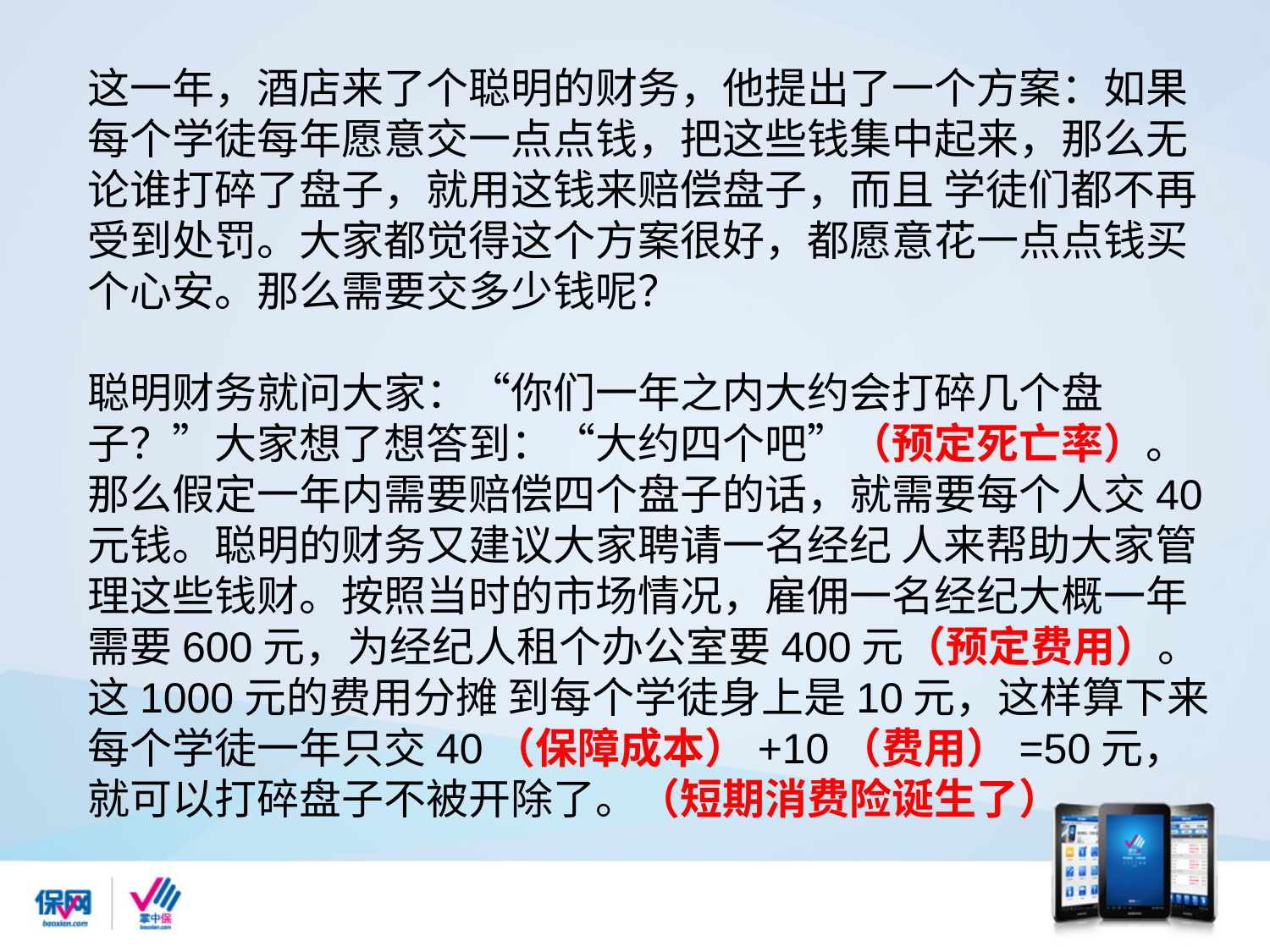

这一年，酒店来了个聪明的财务，他提出了一个方案：如果每个学徒每年愿意交一点点钱，把这些钱集中起来，那么无论谁打碎了盘子，就用这钱来赔偿盘子，而且 学徒们都不再受到处罚。大家都觉得这个方案很好，都愿意花一点点钱买个心安。那么需要交多少钱呢？

聪明财务就问大家：“你们一年之内大约会打碎几个盘 子？”大家想了想答到：“大约四个吧”（预定死亡率）。那么假定一年内需要赔偿四个盘子的话，就需要每个人交40元钱。聪明的财务又建议大家聘请一名经纪 人来帮助大家管理这些钱财。按照当时的市场情况，雇佣一名经纪大概一年需要600元，为经纪人租个办公室要400元（预定费用）。这1000元的费用分摊 到每个学徒身上是10元，这样算下来每个学徒一年只交40（保障成本）+10（费用）=50元，就可以打碎盘子不被开除了。（短期消费险诞生了）